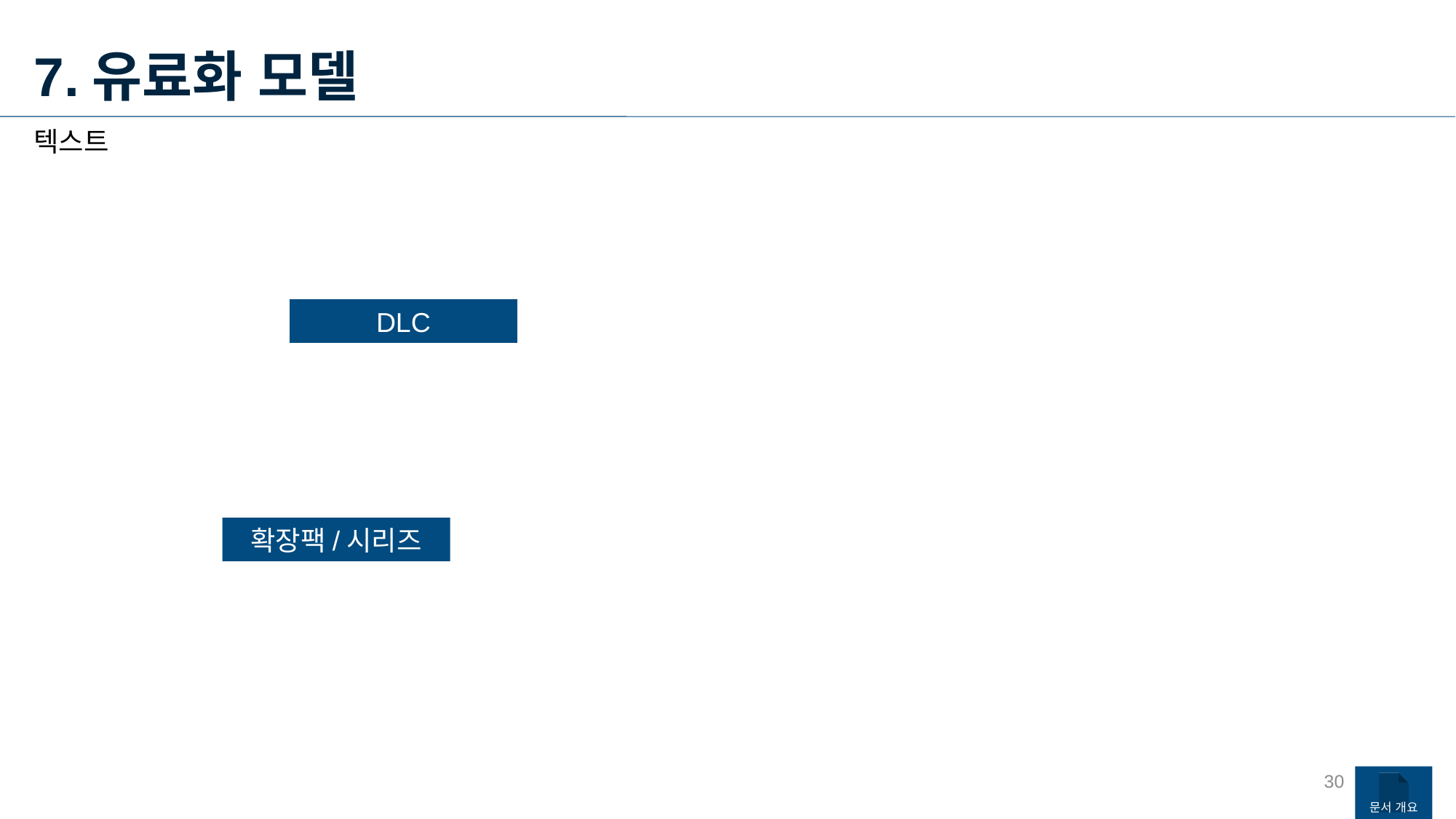

7.유료화 모델
텍스트
DLC
확장팩/시리즈
30

문서 개요